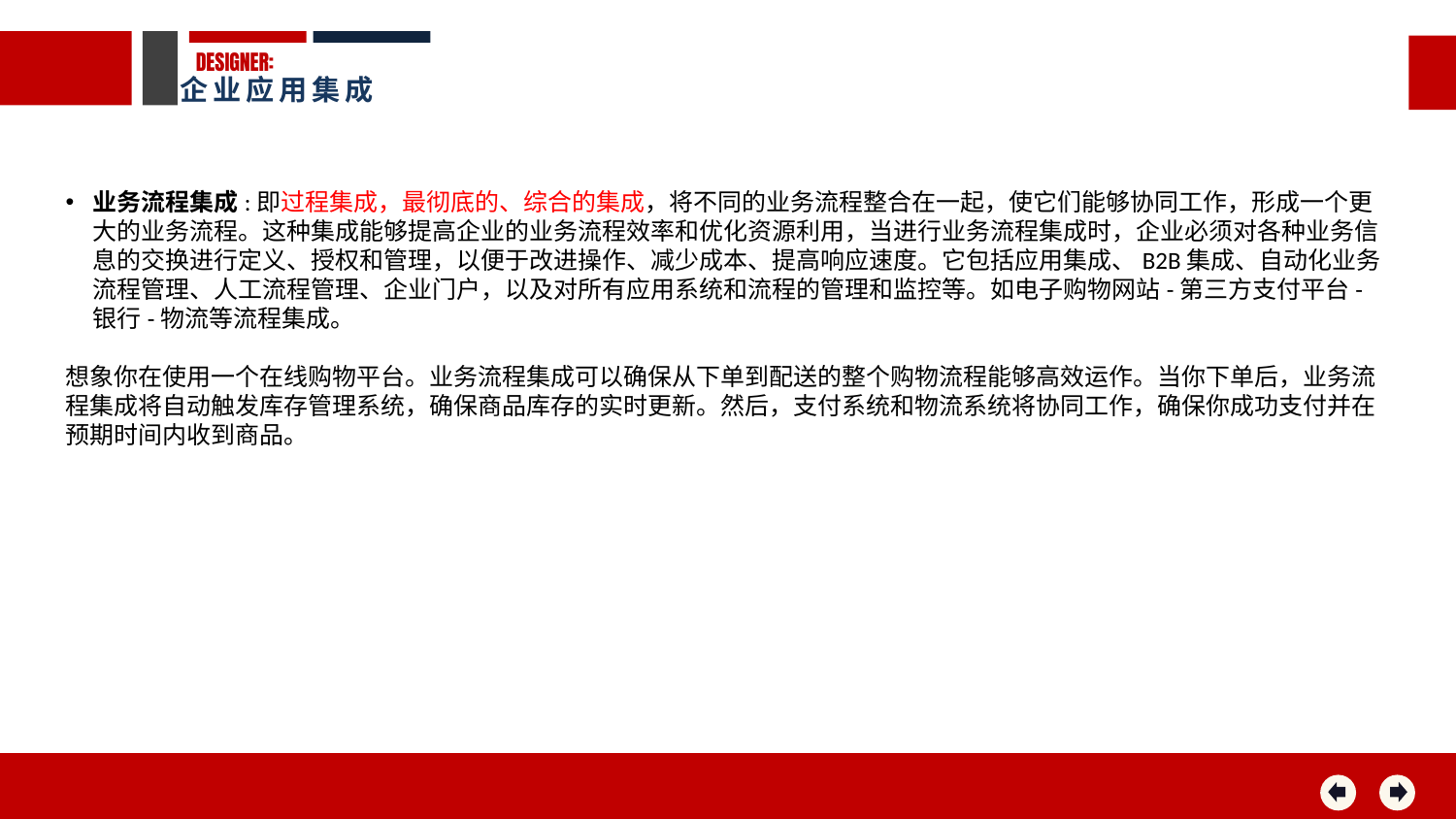

DESIGNER:
企业应用集成
业务流程集成:即过程集成，最彻底的、综合的集成，将不同的业务流程整合在一起，使它们能够协同工作，形成一个更大的业务流程。这种集成能够提高企业的业务流程效率和优化资源利用，当进行业务流程集成时，企业必须对各种业务信息的交换进行定义、授权和管理，以便于改进操作、减少成本、提高响应速度。它包括应用集成、B2B集成、自动化业务流程管理、人工流程管理、企业门户，以及对所有应用系统和流程的管理和监控等。如电子购物网站-第三方支付平台-银行-物流等流程集成。

想象你在使用一个在线购物平台。业务流程集成可以确保从下单到配送的整个购物流程能够高效运作。当你下单后，业务流程集成将自动触发库存管理系统，确保商品库存的实时更新。然后，支付系统和物流系统将协同工作，确保你成功支付并在预期时间内收到商品。